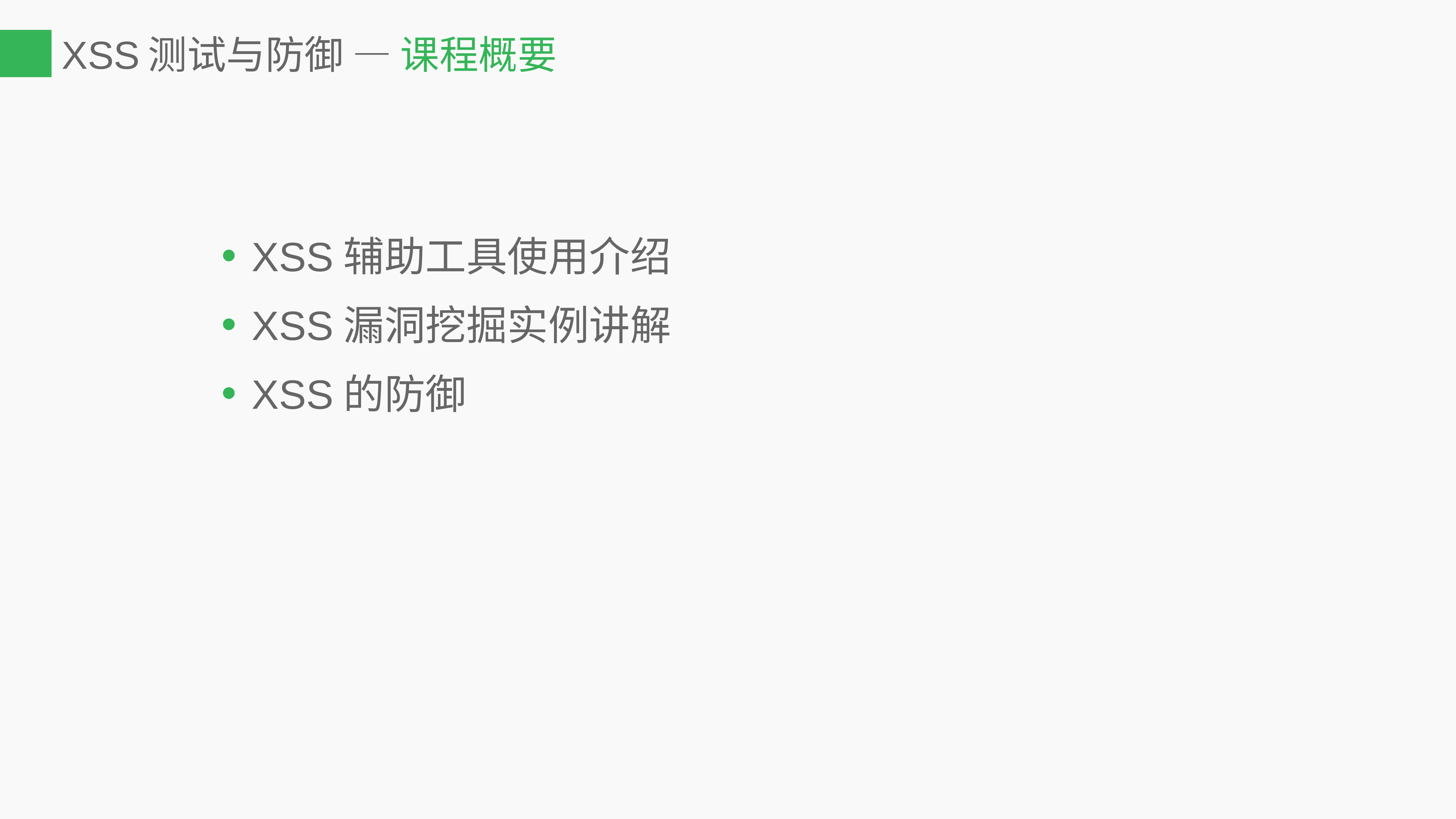

# XSS测试与防御 — 课程概要
XSS辅助工具使用介绍
XSS漏洞挖掘实例讲解
XSS的防御